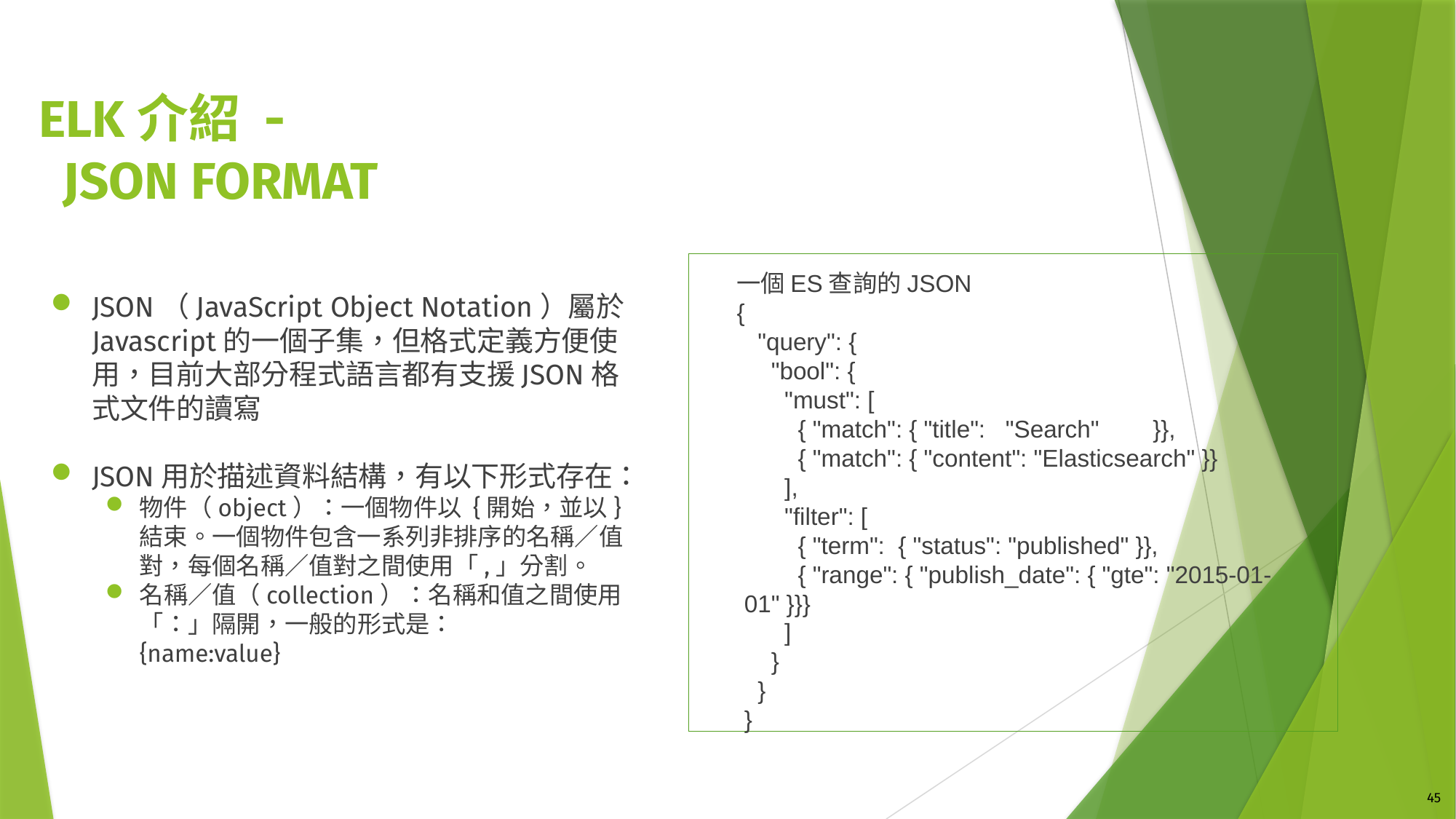

# ELK介紹 - JSON format
     一個ES查詢的JSON
     {
  "query": {
    "bool": {
      "must": [
        { "match": { "title":   "Search"        }},
        { "match": { "content": "Elasticsearch" }}
      ],
      "filter": [
        { "term":  { "status": "published" }},
        { "range": { "publish_date": { "gte": "2015-01-01" }}}
      ]
    }
  }
}
JSON（JavaScript Object Notation）屬於Javascript的一個子集，但格式定義方便使用，目前大部分程式語言都有支援JSON格式文件的讀寫

JSON用於描述資料結構，有以下形式存在：
物件（object）：一個物件以 {開始，並以}結束。一個物件包含一系列非排序的名稱／值對，每個名稱／值對之間使用「,」分割。
名稱／值（collection）：名稱和值之間使用「：」隔開，一般的形式是：
{name:value}
45